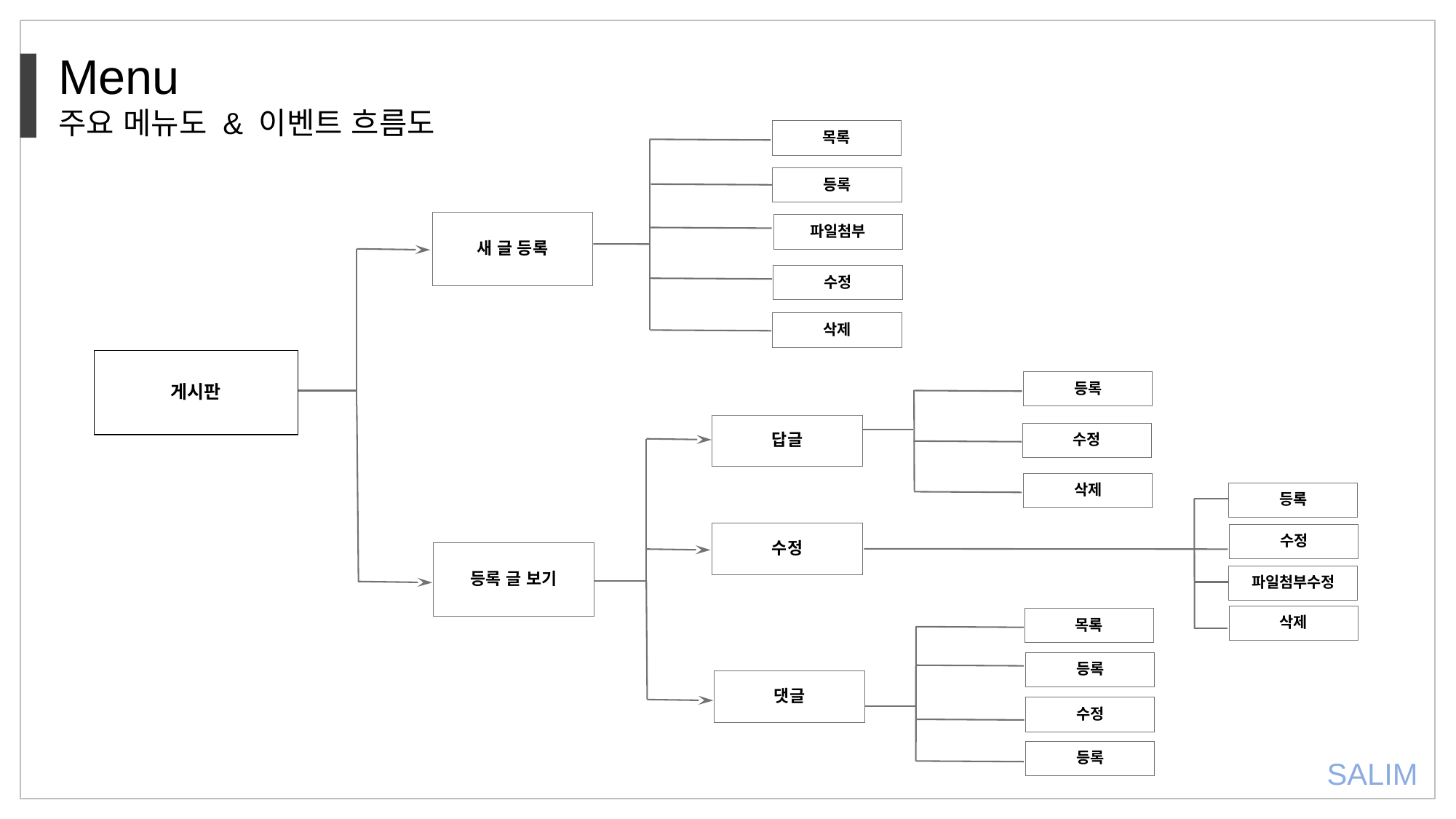

Menu
주요 메뉴도 & 이벤트 흐름도

목록
등록
새 글 등록
파일첨부
수정
삭제
게시판
등록
답글
수정
삭제
등록
수정
수정
등록 글 보기
파일첨부수정
삭제
목록
등록
댓글
수정
등록
SALIM